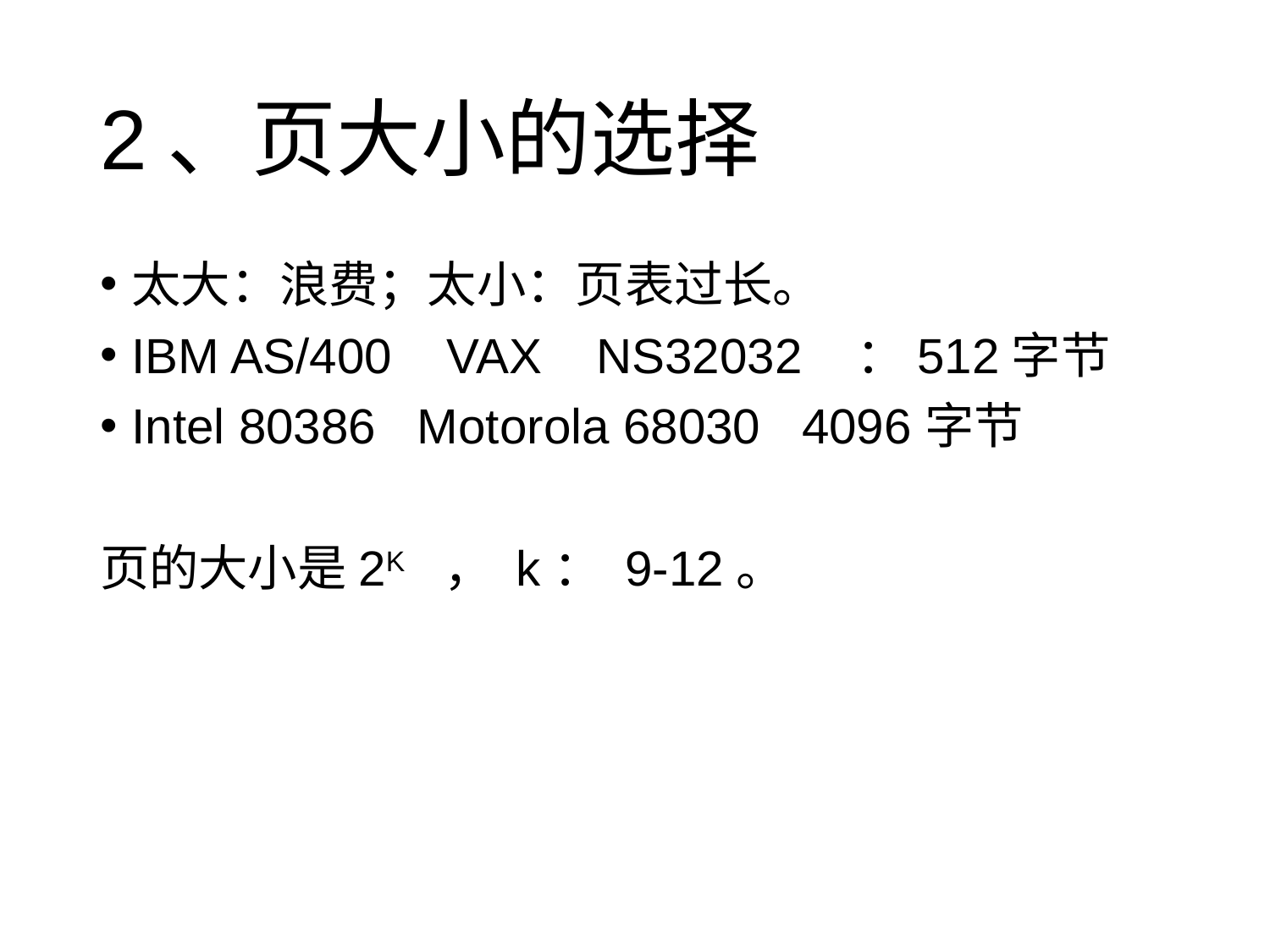

# 2、页大小的选择
太大：浪费；太小：页表过长。
IBM AS/400    VAX    NS32032   ：512字节
Intel 80386   Motorola 68030   4096字节

页的大小是2K  ， k： 9-12。